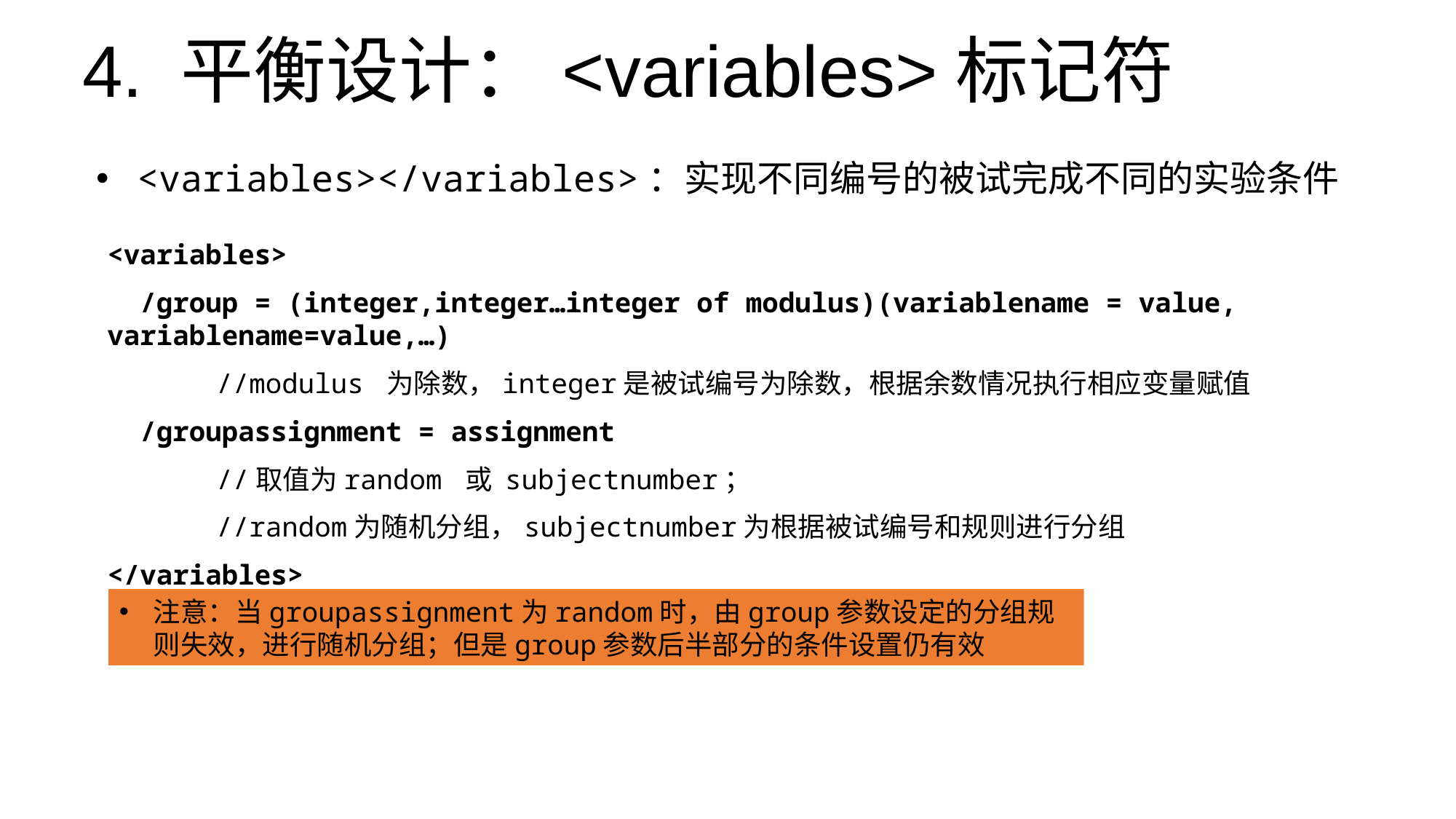

4. 平衡设计：<variables>标记符
<variables></variables>：实现不同编号的被试完成不同的实验条件
<variables>
  /group = (integer,integer…integer of modulus)(variablename = value, variablename=value,…)
	//modulus 为除数，integer是被试编号为除数，根据余数情况执行相应变量赋值
  /groupassignment = assignment
	//取值为random 或 subjectnumber；
	//random为随机分组，subjectnumber为根据被试编号和规则进行分组
</variables>
注意：当groupassignment为random时，由group参数设定的分组规则失效，进行随机分组；但是group参数后半部分的条件设置仍有效